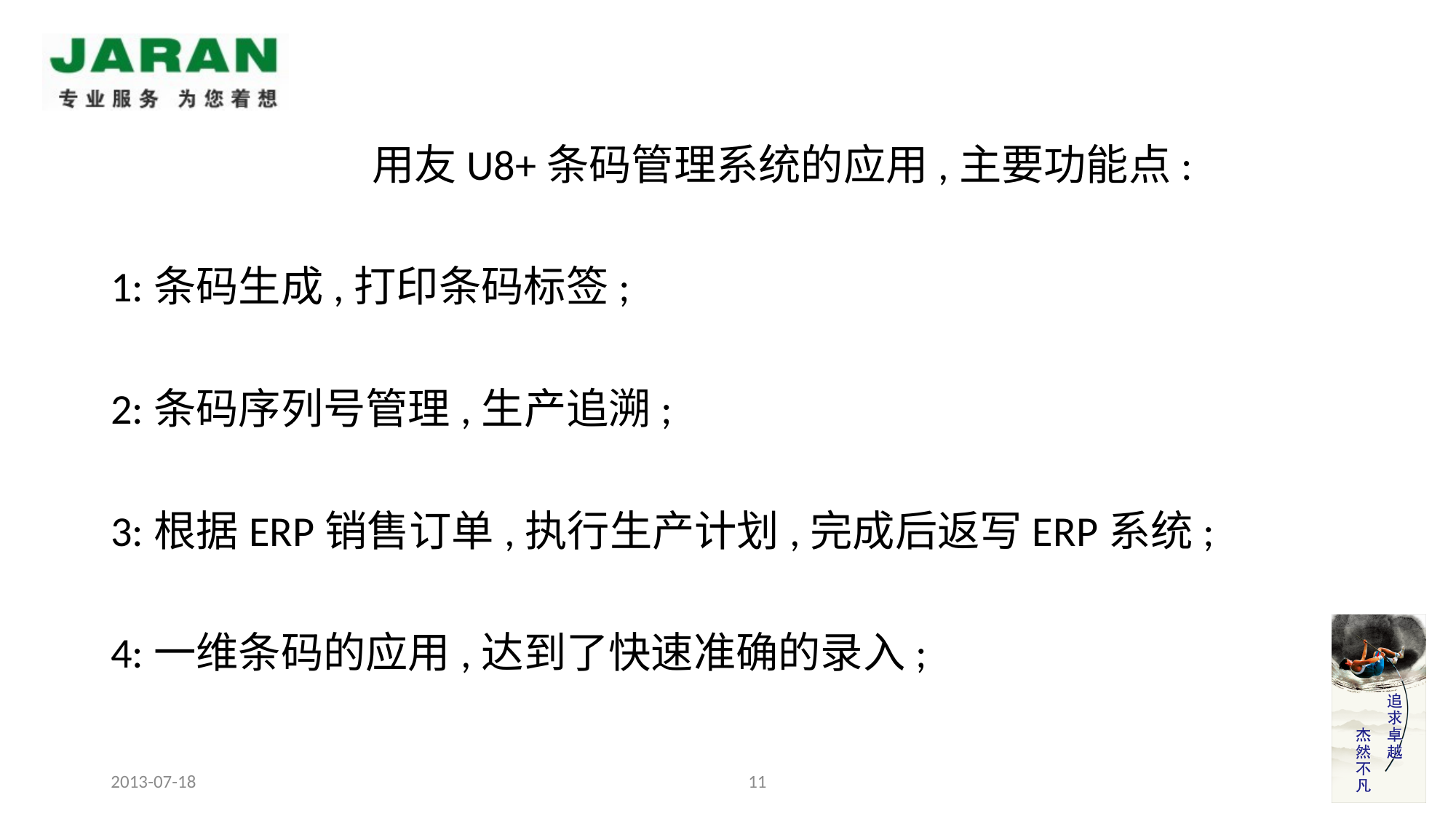

用友U8+条码管理系统的应用,主要功能点:

1:条码生成,打印条码标签;

2:条码序列号管理,生产追溯;

3:根据ERP销售订单,执行生产计划,完成后返写ERP系统;

4:一维条码的应用,达到了快速准确的录入;
11
2013-07-18